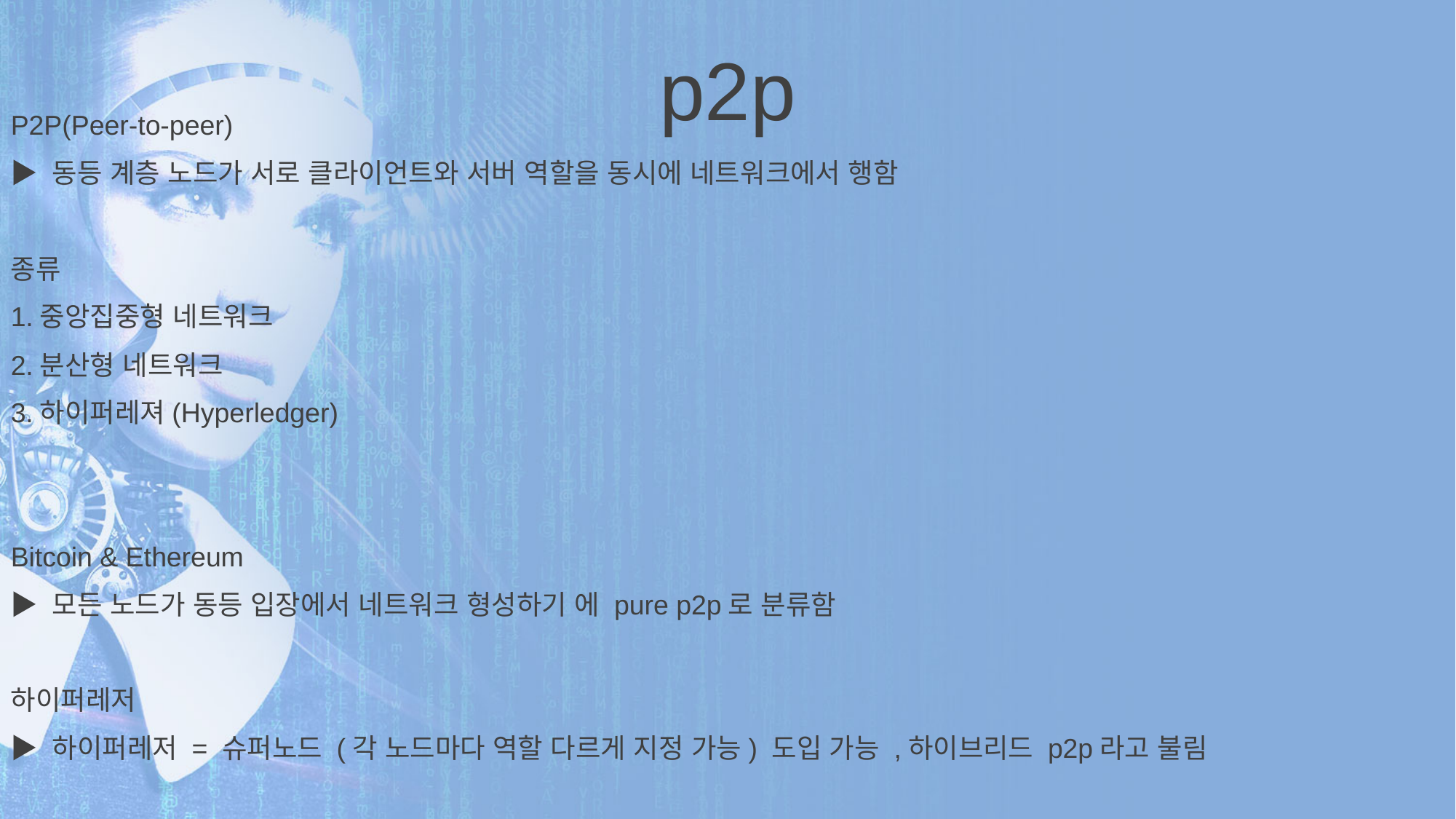

p2p
P2P(Peer-to-peer)
▶ 동등 계층 노드가 서로 클라이언트와 서버 역할을 동시에 네트워크에서 행함

종류
1.중앙집중형 네트워크
2.분산형 네트워크
3.하이퍼레져(Hyperledger)

Bitcoin & Ethereum
▶ 모든 노드가 동등 입장에서 네트워크 형성하기 에 pure p2p로 분류함

하이퍼레저
▶ 하이퍼레저 = 슈퍼노드 (각 노드마다 역할 다르게 지정 가능) 도입 가능 ,하이브리드 p2p라고 불림